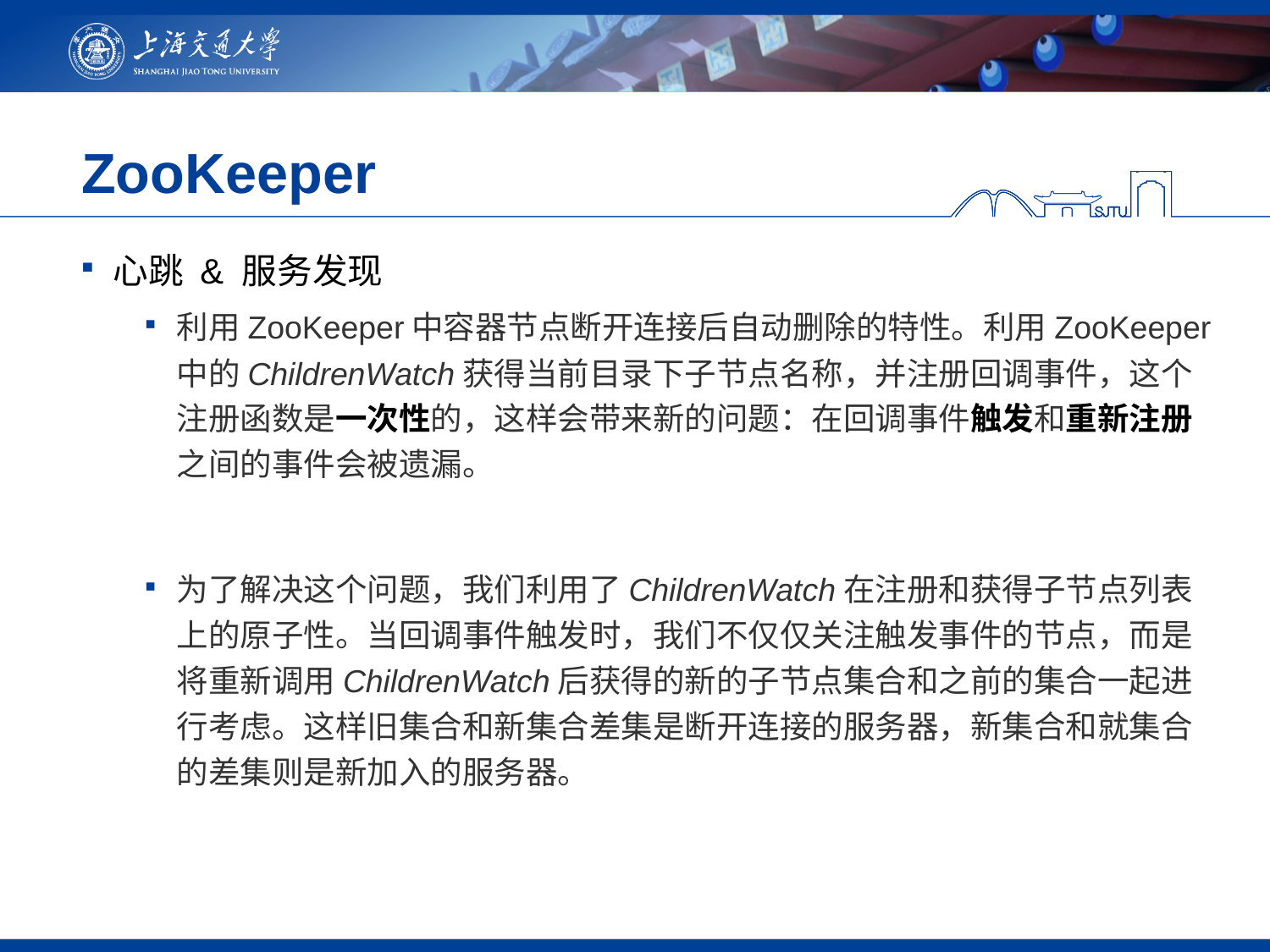

# ZooKeeper
心跳 & 服务发现
利用ZooKeeper中容器节点断开连接后自动删除的特性。利用ZooKeeper中的ChildrenWatch获得当前目录下子节点名称，并注册回调事件，这个注册函数是一次性的，这样会带来新的问题：在回调事件触发和重新注册之间的事件会被遗漏。

为了解决这个问题，我们利用了ChildrenWatch在注册和获得子节点列表上的原子性。当回调事件触发时，我们不仅仅关注触发事件的节点，而是将重新调用ChildrenWatch后获得的新的子节点集合和之前的集合一起进行考虑。这样旧集合和新集合差集是断开连接的服务器，新集合和就集合的差集则是新加入的服务器。